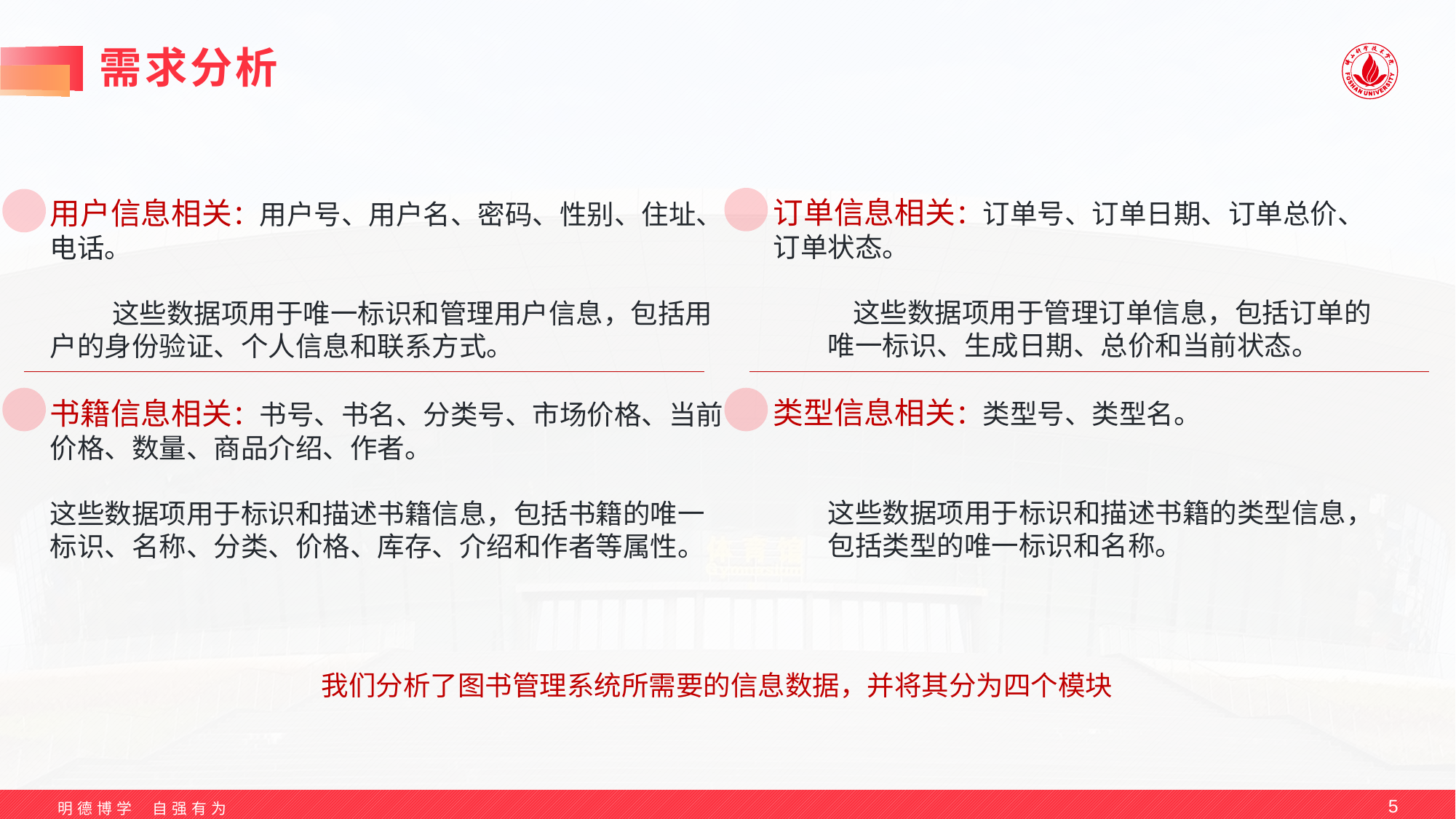

# 需求分析

订单信息相关：订单号、订单日期、订单总价、订单状态。

   这些数据项用于管理订单信息，包括订单的唯一标识、生成日期、总价和当前状态。

类型信息相关：类型号、类型名。

这些数据项用于标识和描述书籍的类型信息，包括类型的唯一标识和名称。

用户信息相关：用户号、用户名、密码、性别、住址、电话。

         这些数据项用于唯一标识和管理用户信息，包括用户的身份验证、个人信息和联系方式。

书籍信息相关：书号、书名、分类号、市场价格、当前价格、数量、商品介绍、作者。

这些数据项用于标识和描述书籍信息，包括书籍的唯一标识、名称、分类、价格、库存、介绍和作者等属性。

我们分析了图书管理系统所需要的信息数据，并将其分为四个模块
5